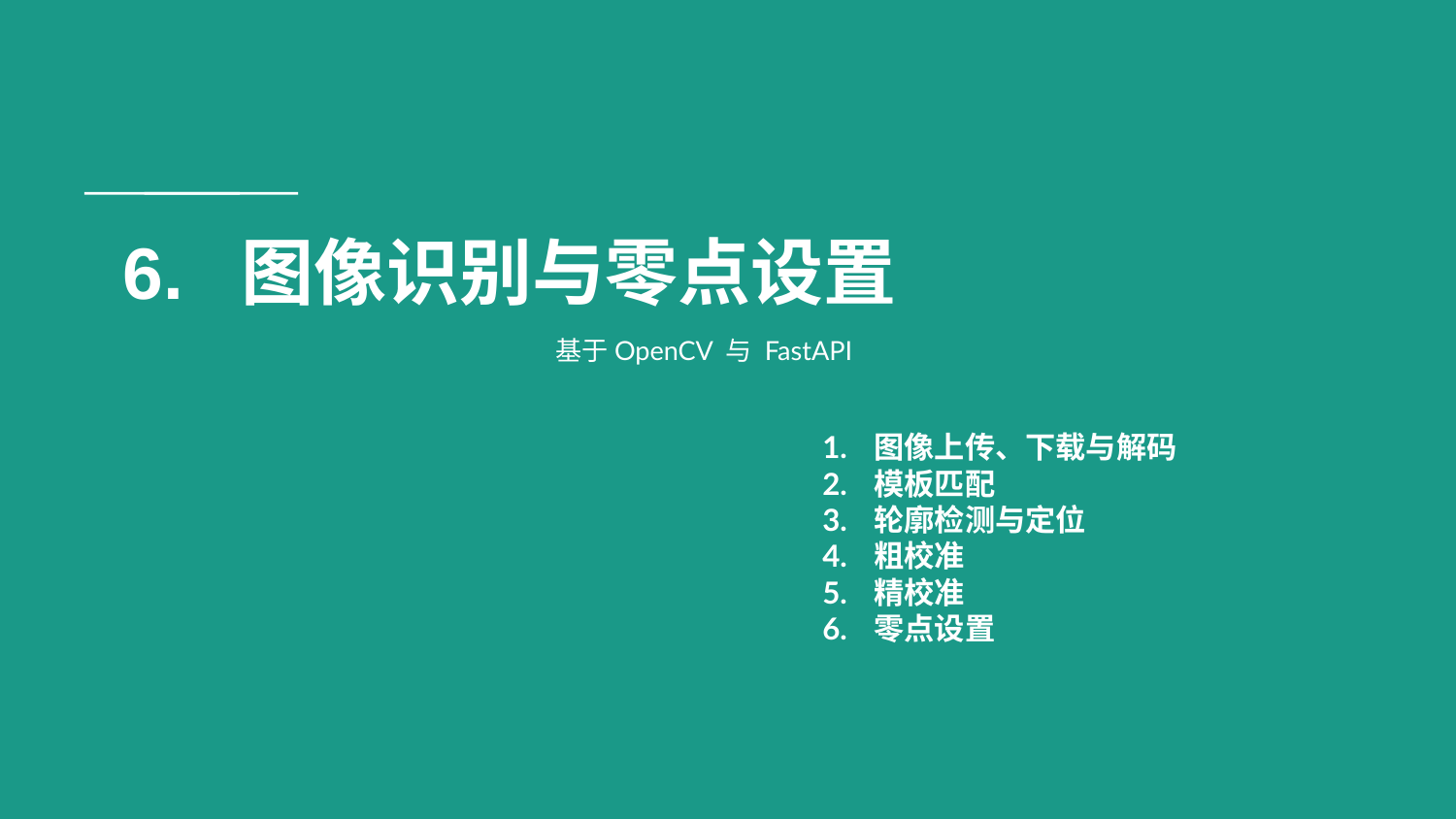

# 6.  图像识别与零点设置
基于OpenCV 与 FastAPI
图像上传、下载与解码
模板匹配
轮廓检测与定位
粗校准
精校准
零点设置